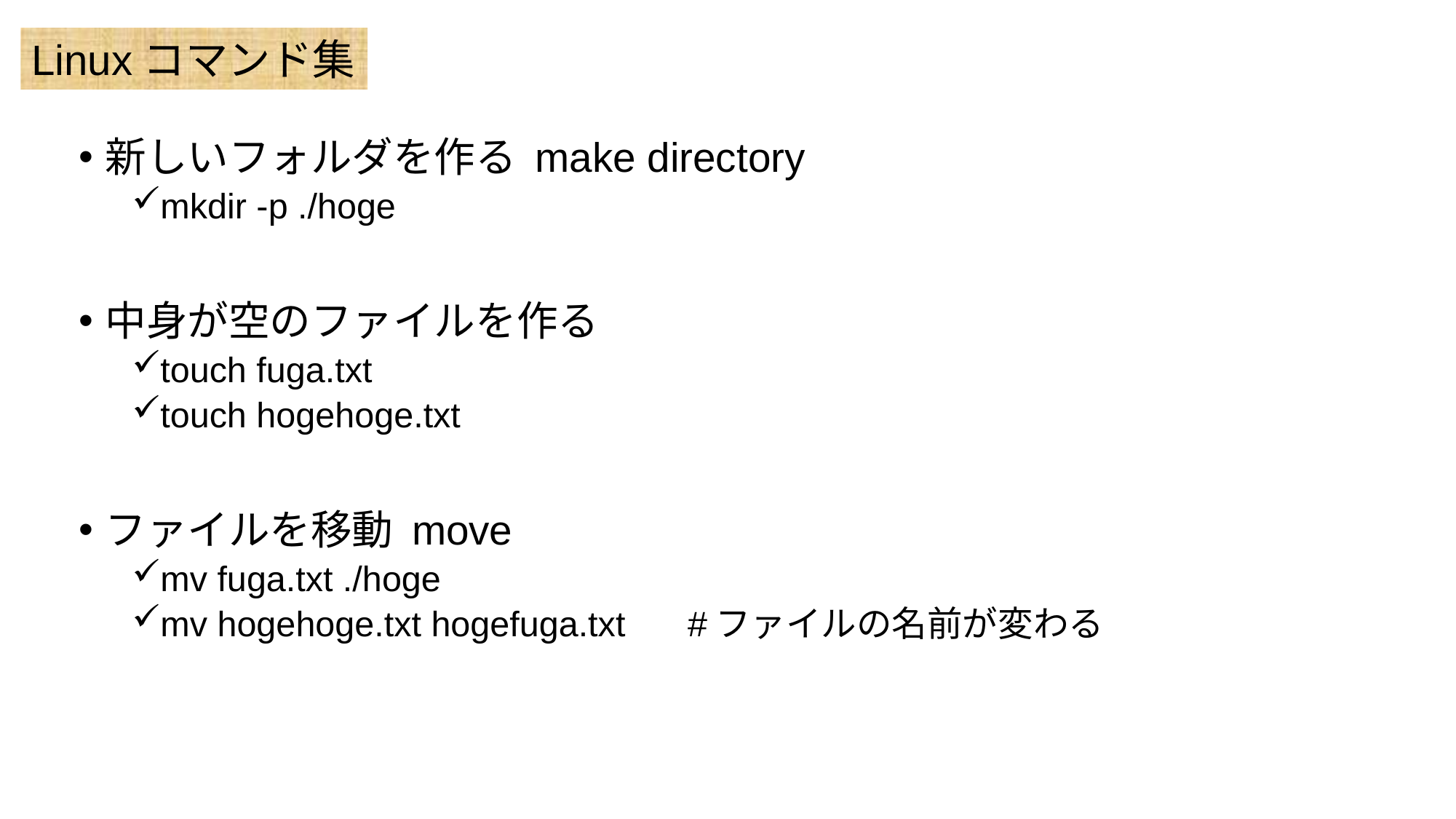

Linuxコマンド集
新しいフォルダを作る make directory
mkdir -p ./hoge

中身が空のファイルを作る
touch fuga.txt
touch hogehoge.txt

ファイルを移動 move
mv fuga.txt ./hoge
mv hogehoge.txt hogefuga.txt	#ファイルの名前が変わる